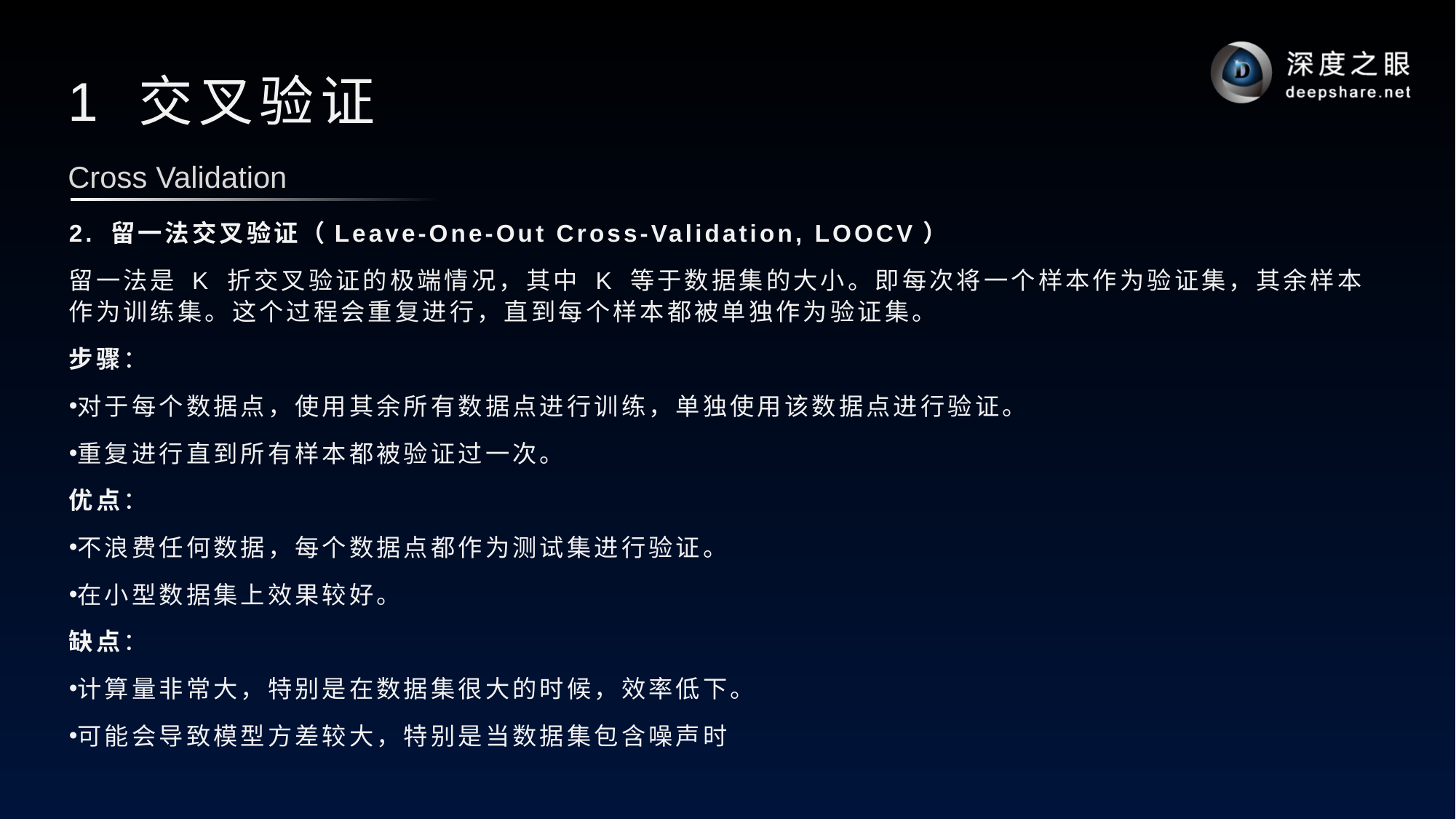

# 1 交叉验证
Cross Validation
2. 留一法交叉验证（Leave-One-Out Cross-Validation, LOOCV）
留一法是 K 折交叉验证的极端情况，其中 K 等于数据集的大小。即每次将一个样本作为验证集，其余样本作为训练集。这个过程会重复进行，直到每个样本都被单独作为验证集。
步骤：
对于每个数据点，使用其余所有数据点进行训练，单独使用该数据点进行验证。
重复进行直到所有样本都被验证过一次。
优点：
不浪费任何数据，每个数据点都作为测试集进行验证。
在小型数据集上效果较好。
缺点：
计算量非常大，特别是在数据集很大的时候，效率低下。
可能会导致模型方差较大，特别是当数据集包含噪声时